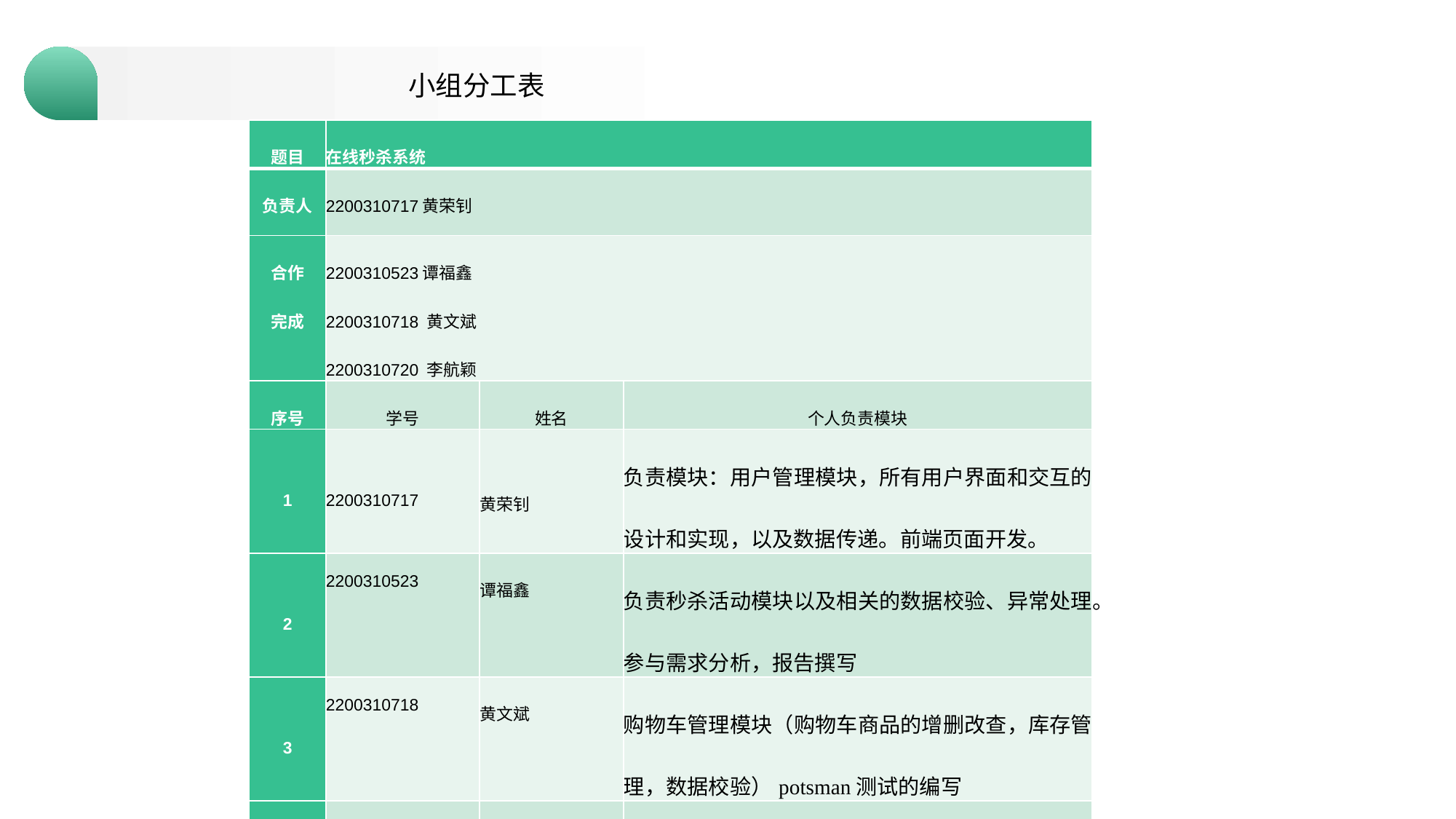

小组分工表
| 题目 | 在线秒杀系统 |  |  |
| --- | --- | --- | --- |
| 负责人 | 2200310717黄荣钊 |  |  |
| 合作 完成 | 2200310523谭福鑫 2200310718 黄文斌 2200310720 李航颖 |  |  |
| 序号 | 学号 | 姓名 | 个人负责模块 |
| 1 | 2200310717 | 黄荣钊 | 负责模块：用户管理模块，所有用户界面和交互的设计和实现，以及数据传递。前端页面开发。 |
| 2 | 2200310523 | 谭福鑫 | 负责秒杀活动模块以及相关的数据校验、异常处理。参与需求分析，报告撰写 |
| 3 | 2200310718 | 黄文斌 | 购物车管理模块（购物车商品的增删改查，库存管理，数据校验）potsman测试的编写 |
| 4 | 2200310720 | 李航颖 | 商品管理模块（商品增删改查、库存管理、数据校验）。参与需求分析，报告撰写,参与系统测试 |